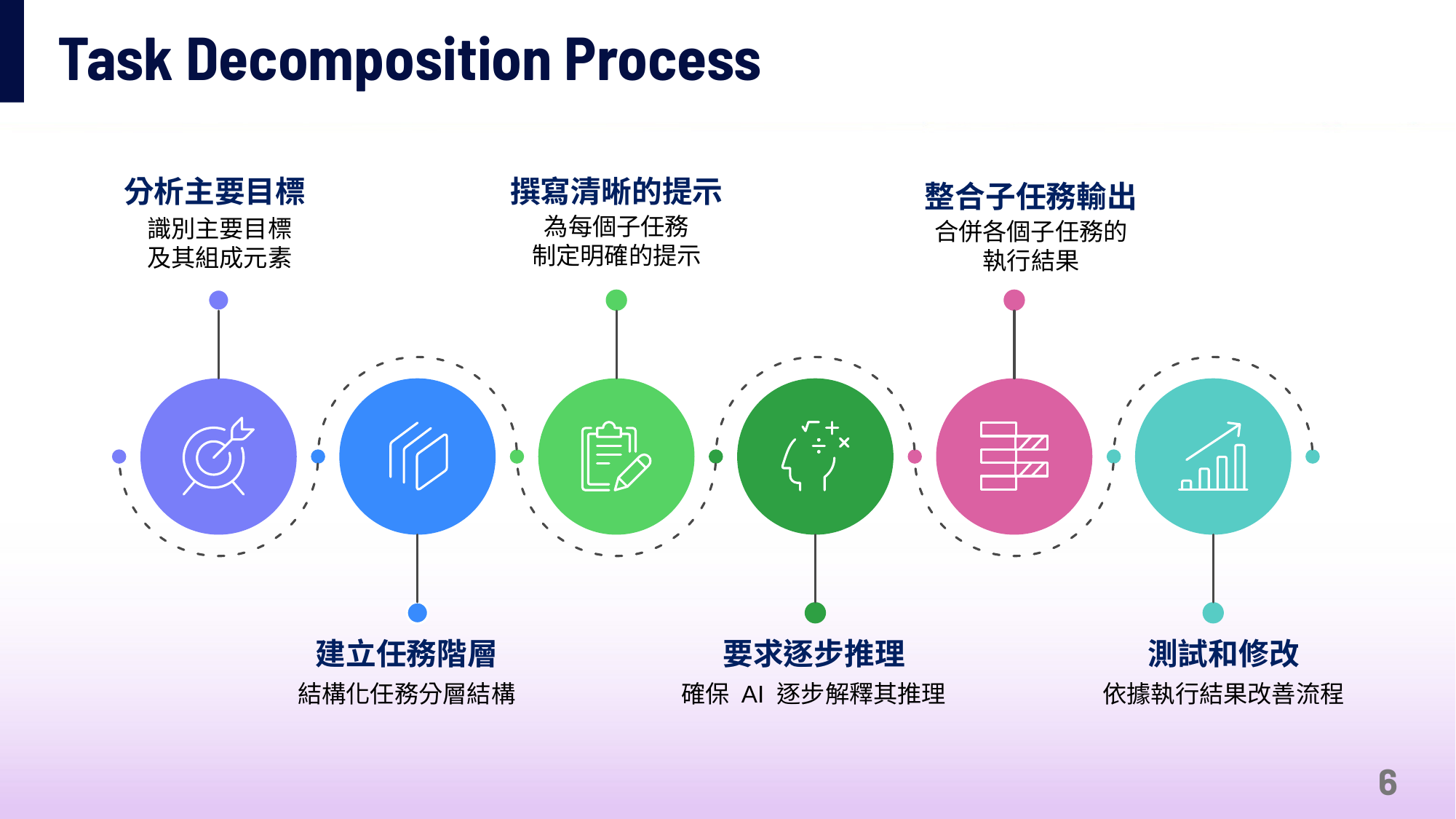

# Task Decomposition Process
分析主要目標
撰寫清晰的提示
整合子任務輸出
為每個子任務
制定明確的提示
識別主要目標
及其組成元素
合併各個子任務的
執行結果

建立任務階層
要求逐步推理
測試和修改
結構化任務分層結構
確保 AI 逐步解釋其推理
依據執行結果改善流程
6